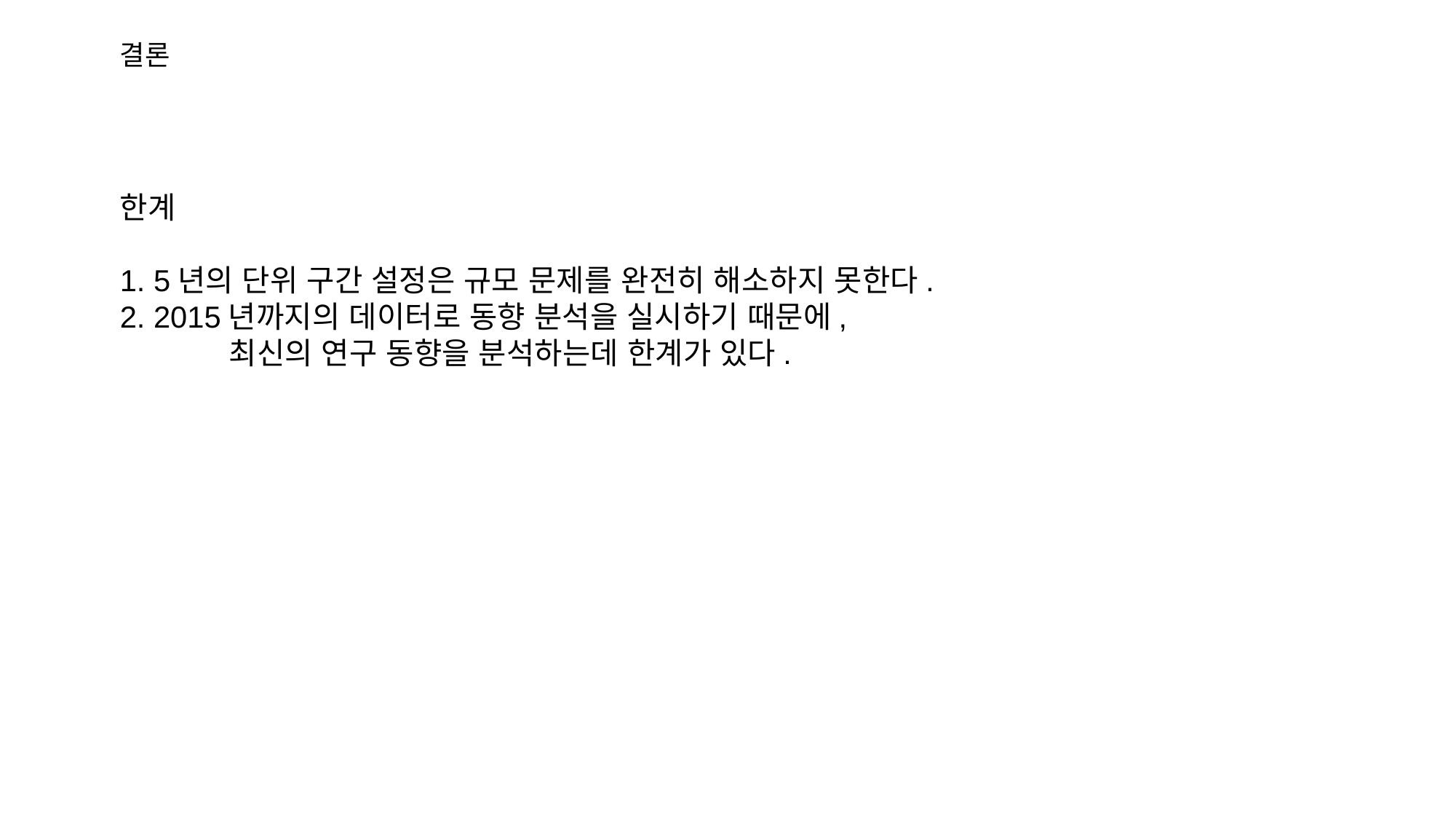

결론

	한계

	1. 5년의 단위 구간 설정은 규모 문제를 완전히 해소하지 못한다.
	2. 2015년까지의 데이터로 동향 분석을 실시하기 때문에,
		최신의 연구 동향을 분석하는데 한계가 있다.